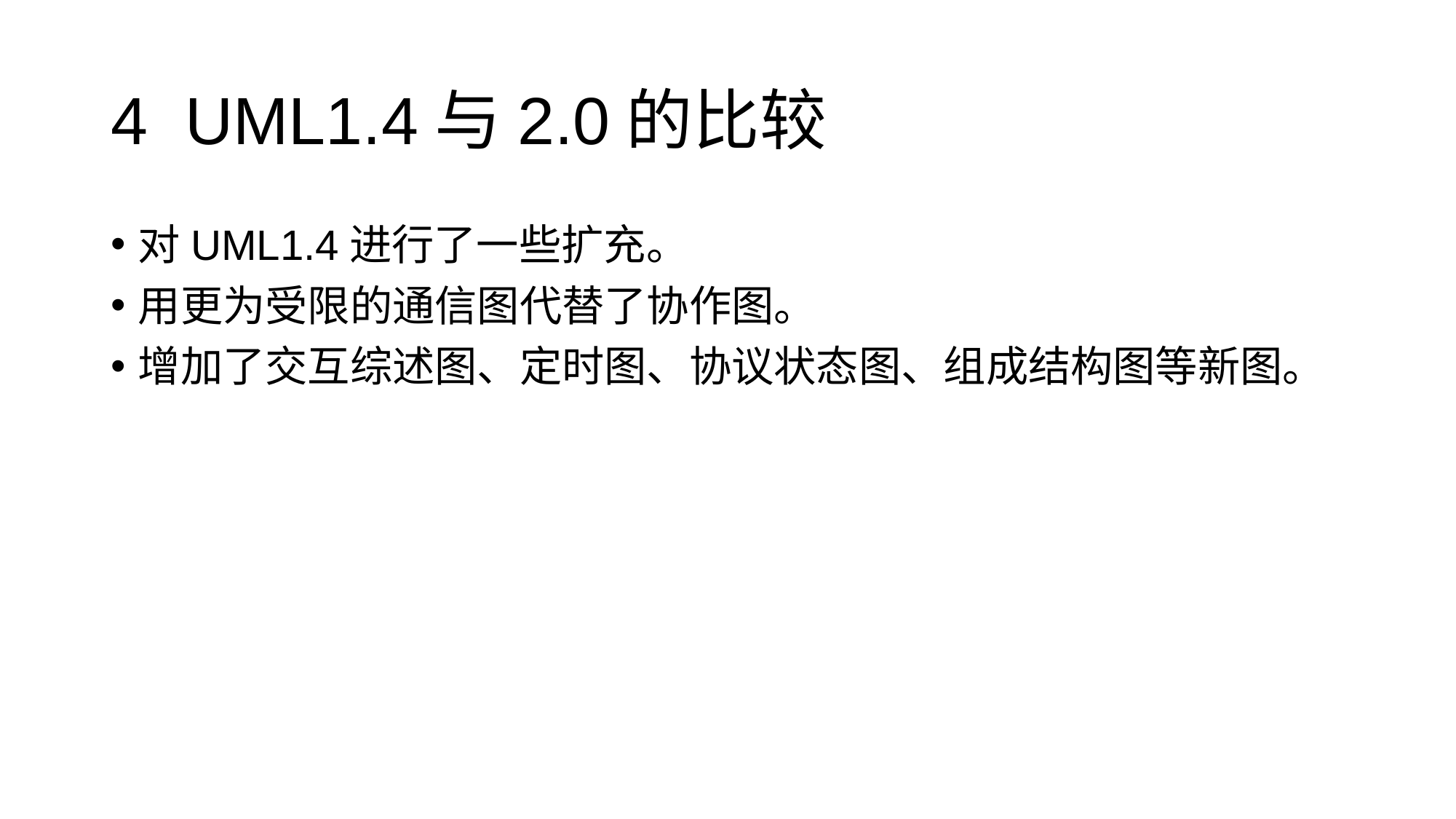

# 4  UML1.4与2.0的比较
对UML1.4进行了一些扩充。
用更为受限的通信图代替了协作图。
增加了交互综述图、定时图、协议状态图、组成结构图等新图。